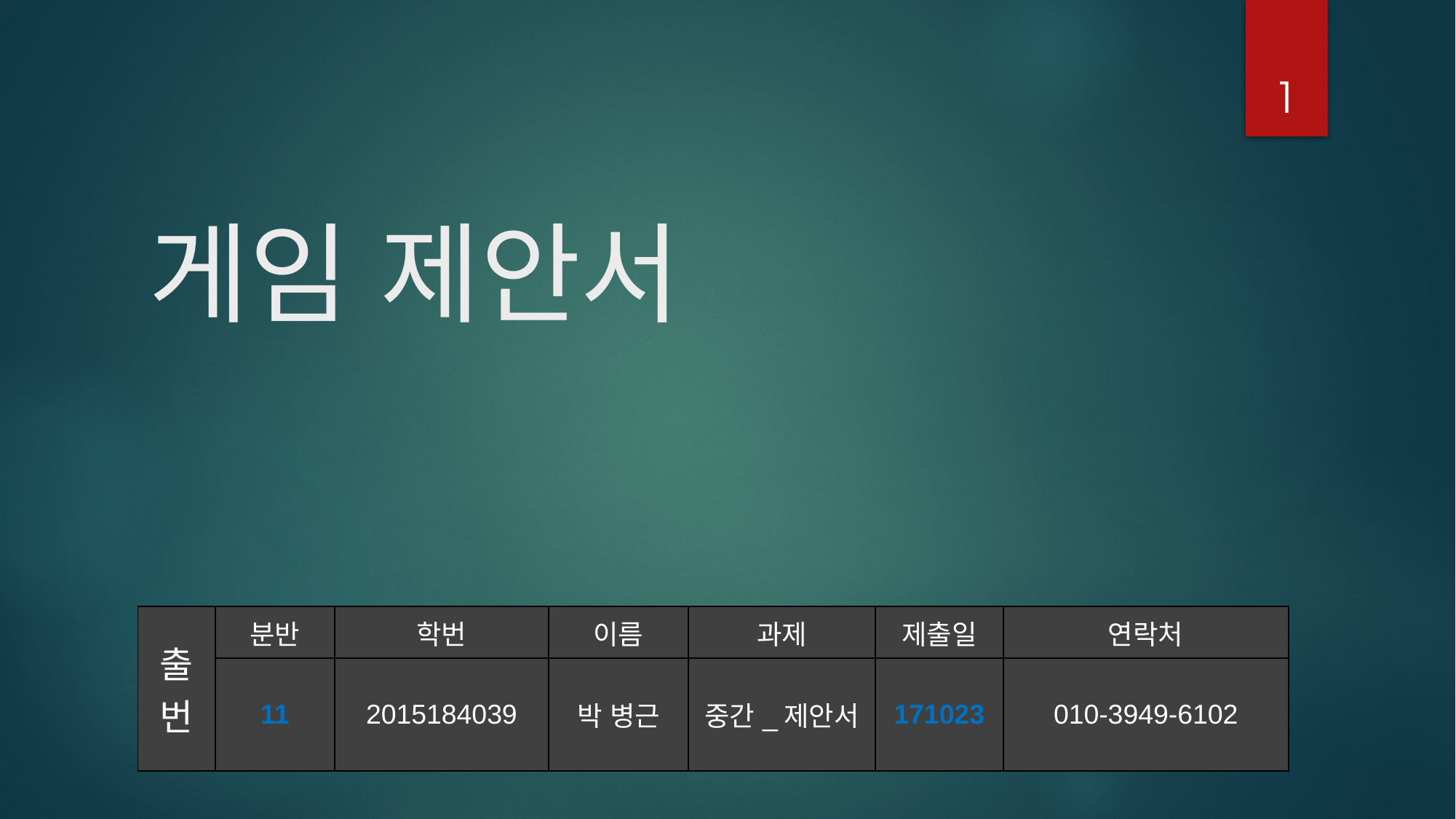

1
# 게임 제안서
| 출번 | 분반 | 학번 | 이름 | 과제 | 제출일 | 연락처 |
| --- | --- | --- | --- | --- | --- | --- |
|  | 11 | 2015184039 | 박 병근 | 중간\_제안서 | 171023 | 010-3949-6102 |